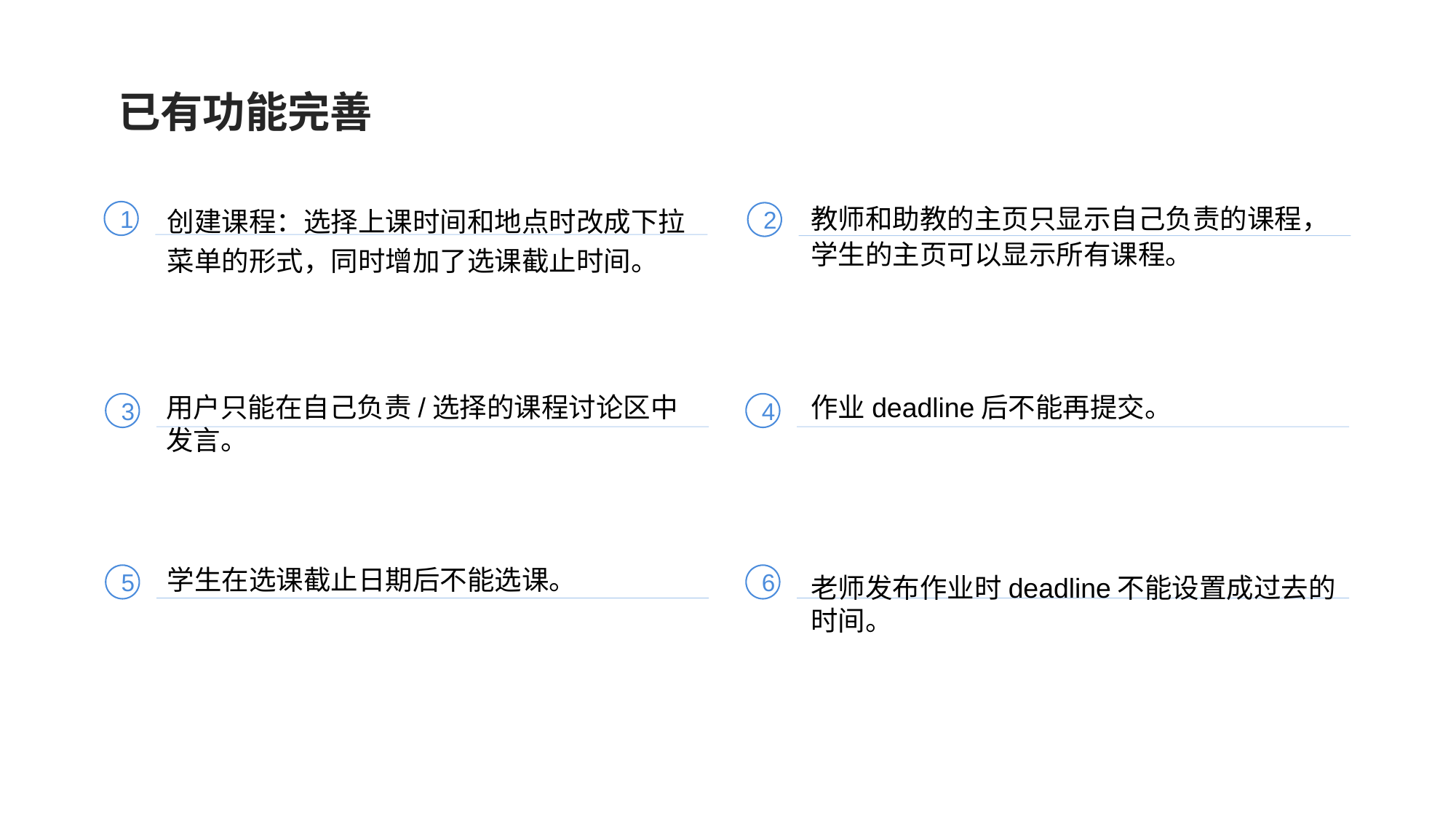

已有功能完善
创建课程：选择上课时间和地点时改成下拉菜单的形式，同时增加了选课截止时间。
教师和助教的主页只显示自己负责的课程，学生的主页可以显示所有课程。
1
2
作业deadline后不能再提交。
用户只能在自己负责/选择的课程讨论区中发言。
3
4
学生在选课截止日期后不能选课。
老师发布作业时deadline不能设置成过去的时间。
5
6